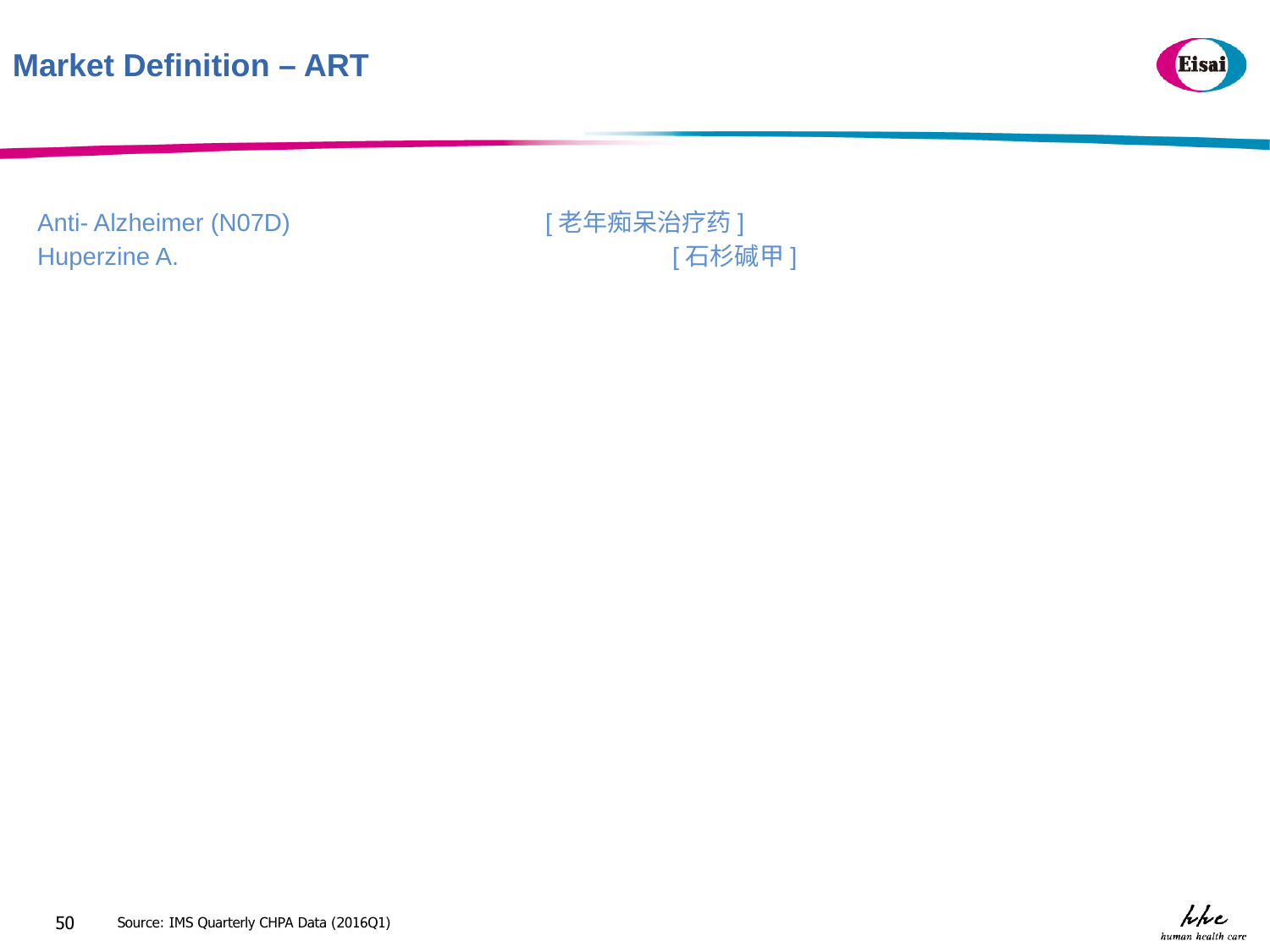

Market Definition – ART
Anti- Alzheimer (N07D)			[老年痴呆治疗药]
Huperzine A. 				[石杉碱甲]
50
Source: IMS Quarterly CHPA Data (2016Q1)